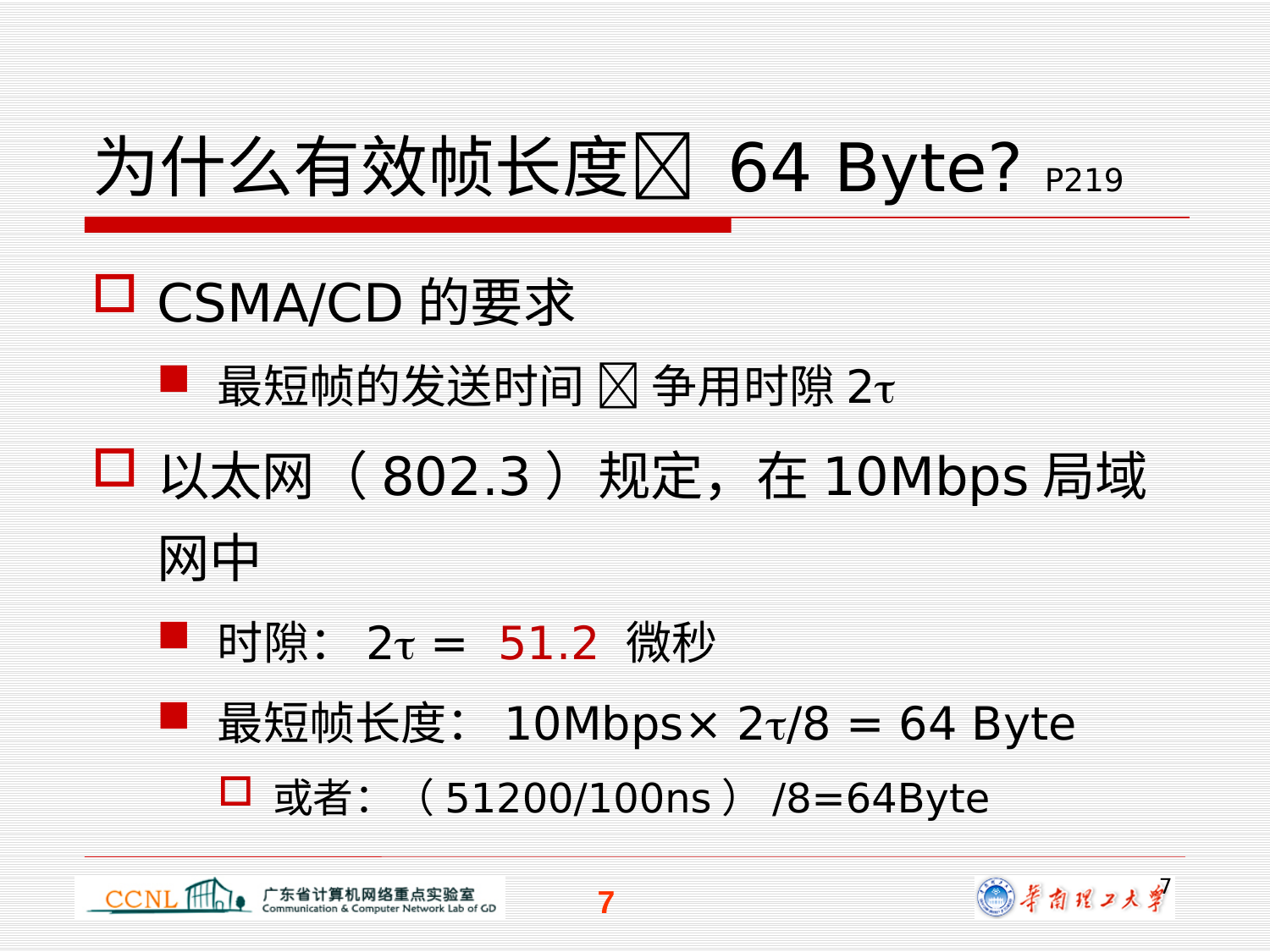

# 为什么有效帧长度≥ 64 Byte? P219
CSMA/CD的要求
最短帧的发送时间 ≥ 争用时隙2τ
以太网（802.3）规定，在10Mbps局域网中
时隙：2τ =  51.2 微秒
最短帧长度：10Mbps× 2τ/8 = 64 Byte
或者：（51200/100ns）/8=64Byte
7